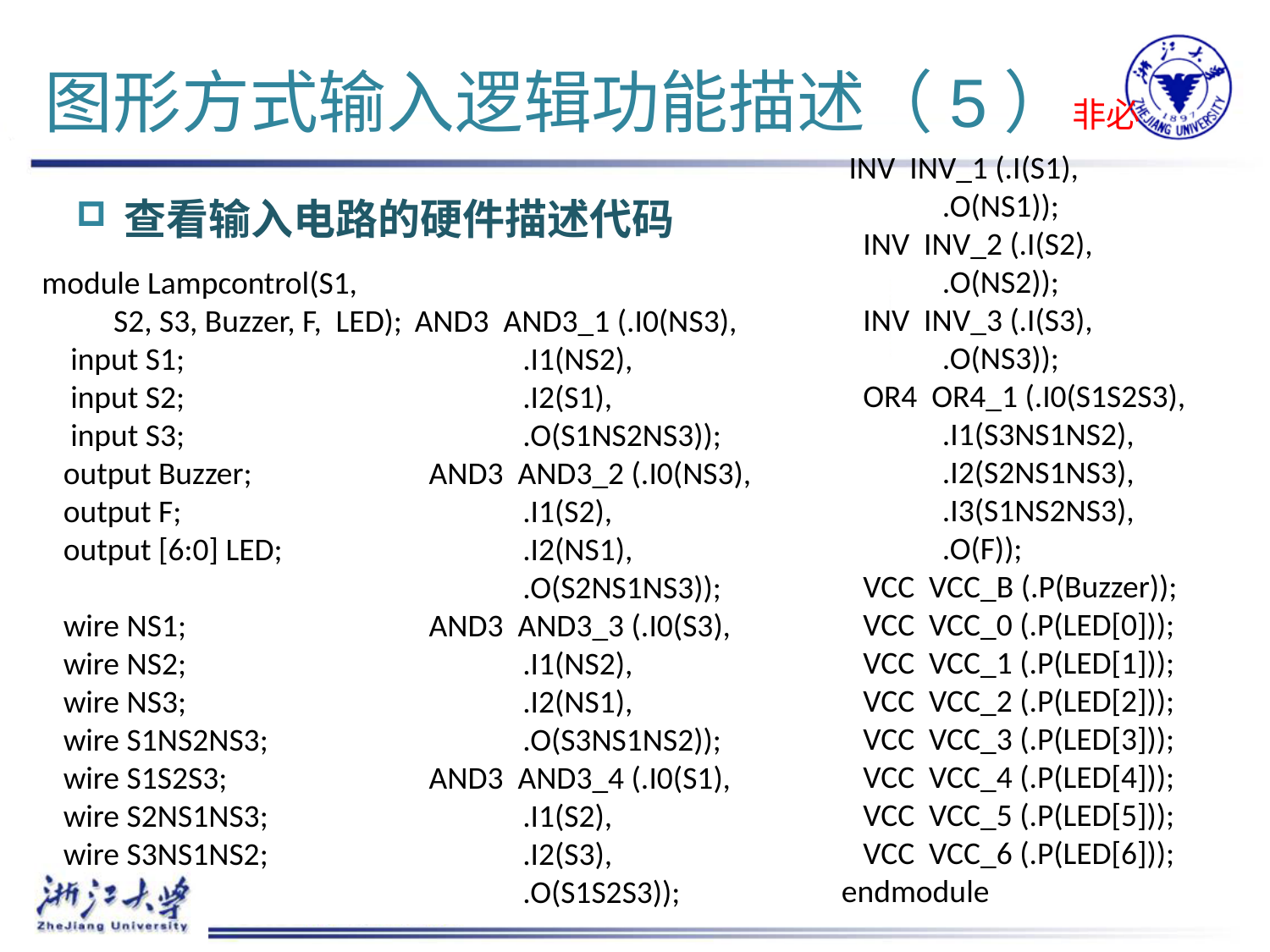

# 图形方式输入逻辑功能描述（5）非必
 INV  INV_1 (.I(S1),
              .O(NS1));
   INV  INV_2 (.I(S2),
              .O(NS2));
   INV  INV_3 (.I(S3),
              .O(NS3));
   OR4  OR4_1 (.I0(S1S2S3),
              .I1(S3NS1NS2),
              .I2(S2NS1NS3),
              .I3(S1NS2NS3),
              .O(F));
   VCC  VCC_B (.P(Buzzer));
   VCC  VCC_0 (.P(LED[0]));
   VCC  VCC_1 (.P(LED[1]));
   VCC  VCC_2 (.P(LED[2]));
   VCC  VCC_3 (.P(LED[3]));
   VCC  VCC_4 (.P(LED[4]));
   VCC  VCC_5 (.P(LED[5]));
   VCC  VCC_6 (.P(LED[6]));
endmodule
查看输入电路的硬件描述代码

module Lampcontrol(S1,                  S2, S3, Buzzer, F,  LED);
    input S1;
    input S2;
    input S3;
   output Buzzer;
   output F;
   output [6:0] LED;

   wire NS1;
   wire NS2;
   wire NS3;
   wire S1NS2NS3;
   wire S1S2S3;
   wire S2NS1NS3;
   wire S3NS1NS2;

 AND3  AND3_1 (.I0(NS3),
                .I1(NS2),
                .I2(S1),
                .O(S1NS2NS3));
   AND3  AND3_2 (.I0(NS3),
                .I1(S2),
                .I2(NS1),
                .O(S2NS1NS3));
   AND3  AND3_3 (.I0(S3),
                .I1(NS2),
                .I2(NS1),
                .O(S3NS1NS2));
   AND3  AND3_4 (.I0(S1),
                .I1(S2),
                .I2(S3),
                .O(S1S2S3));